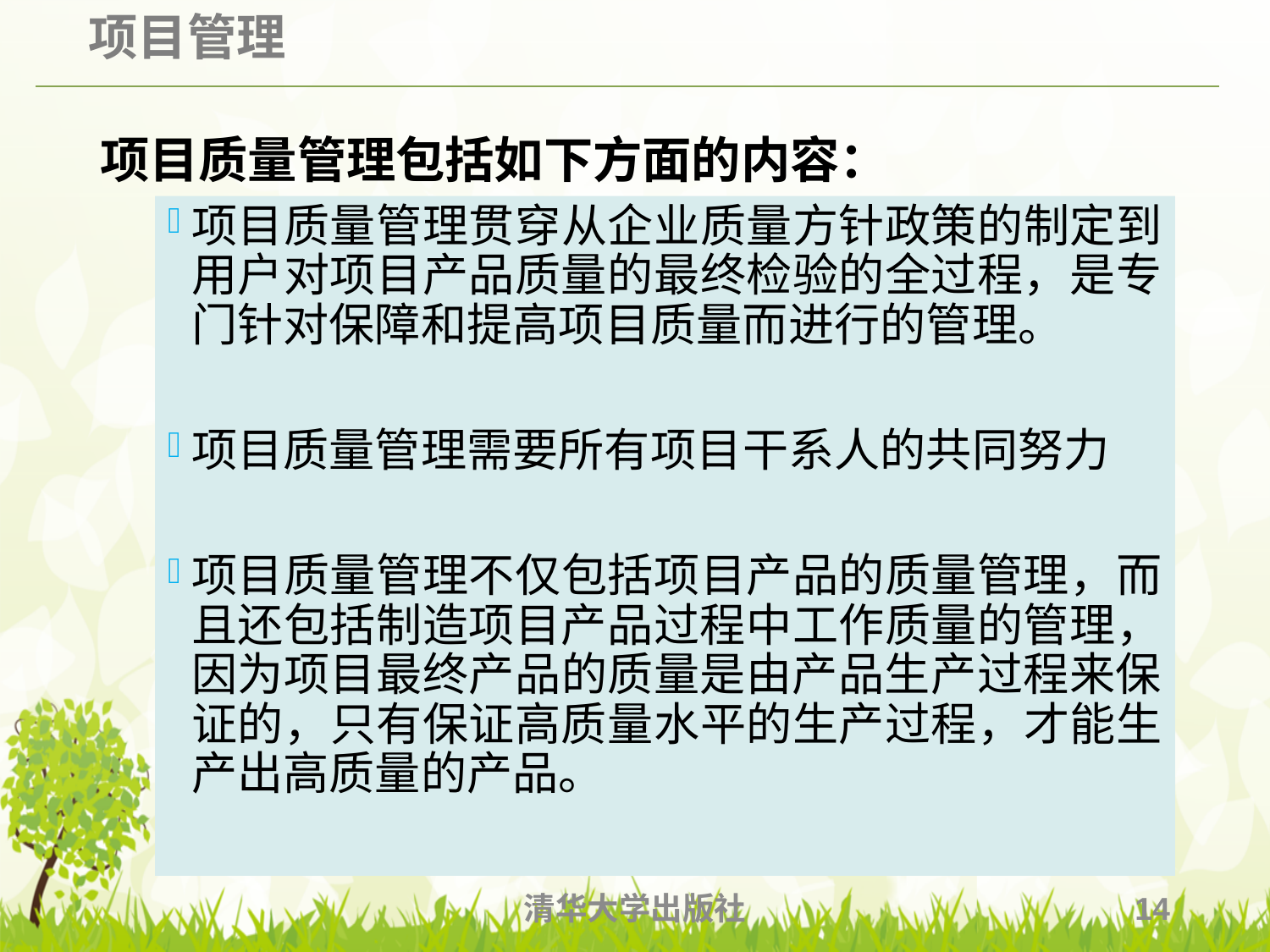

# 项目质量管理包括如下方面的内容：
项目质量管理贯穿从企业质量方针政策的制定到用户对项目产品质量的最终检验的全过程，是专门针对保障和提高项目质量而进行的管理。

项目质量管理需要所有项目干系人的共同努力

项目质量管理不仅包括项目产品的质量管理，而且还包括制造项目产品过程中工作质量的管理，因为项目最终产品的质量是由产品生产过程来保证的，只有保证高质量水平的生产过程，才能生产出高质量的产品。
清华大学出版社
14